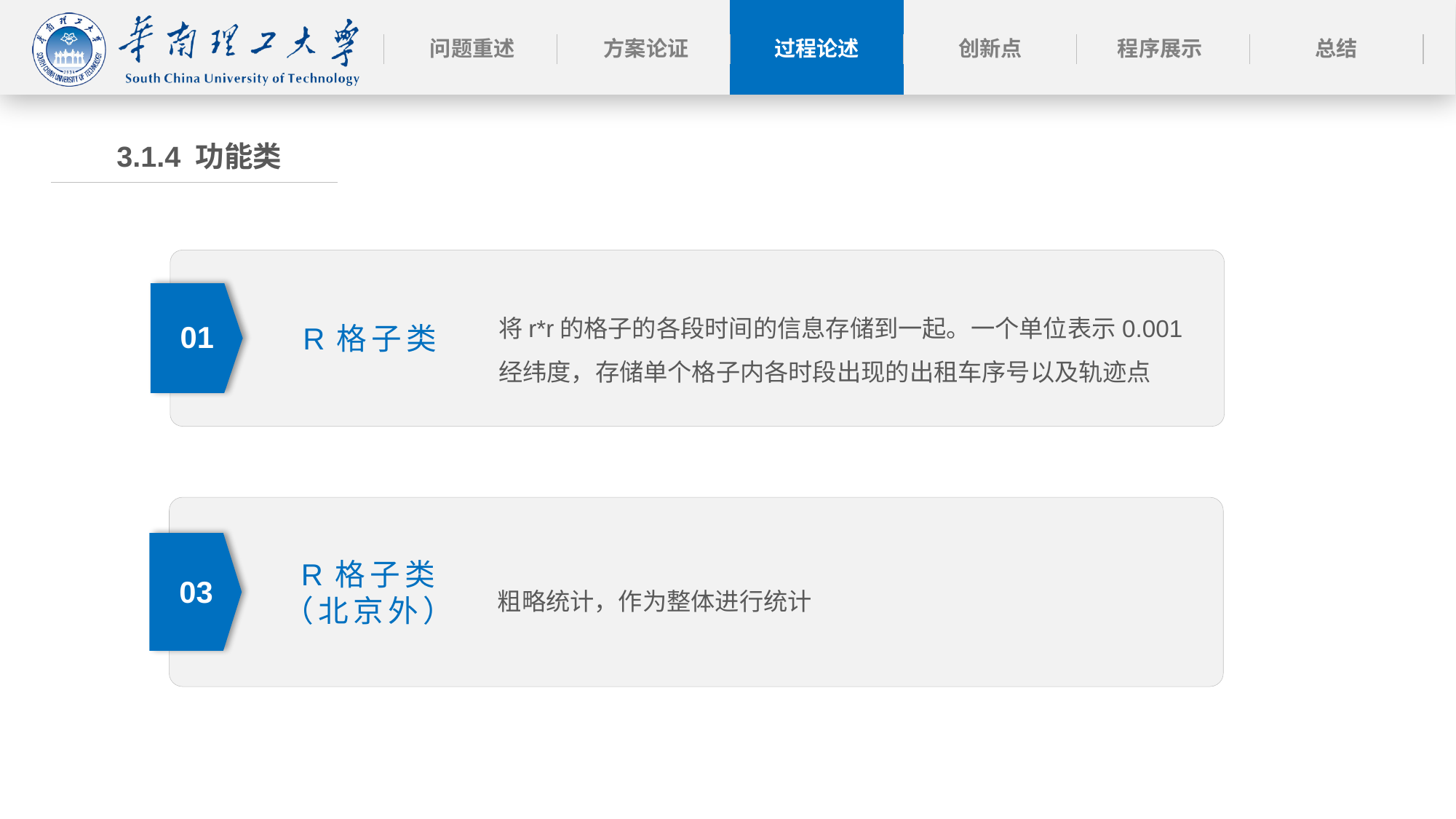

3.1.4 功能类

R格子类

将r*r的格子的各段时间的信息存储到一起。一个单位表示0.001经纬度，存储单个格子内各时段出现的出租车序号以及轨迹点
01

R格子类
（北京外）

粗略统计，作为整体进行统计
03